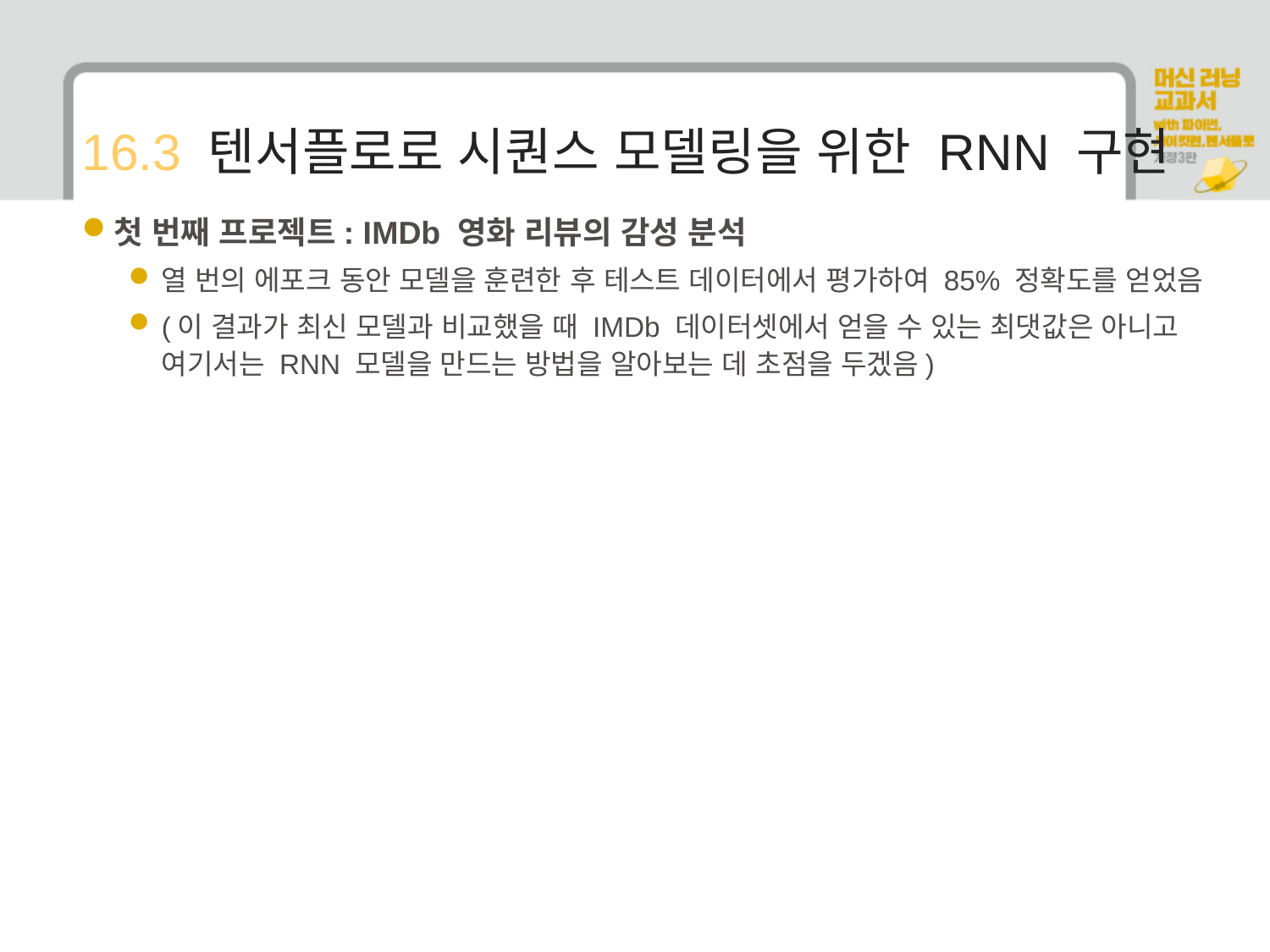

# 16.3 텐서플로로 시퀀스 모델링을 위한 RNN 구현
첫 번째 프로젝트: IMDb 영화 리뷰의 감성 분석
열 번의 에포크 동안 모델을 훈련한 후 테스트 데이터에서 평가하여 85% 정확도를 얻었음
(이 결과가 최신 모델과 비교했을 때 IMDb 데이터셋에서 얻을 수 있는 최댓값은 아니고 여기서는 RNN 모델을 만드는 방법을 알아보는 데 초점을 두겠음)